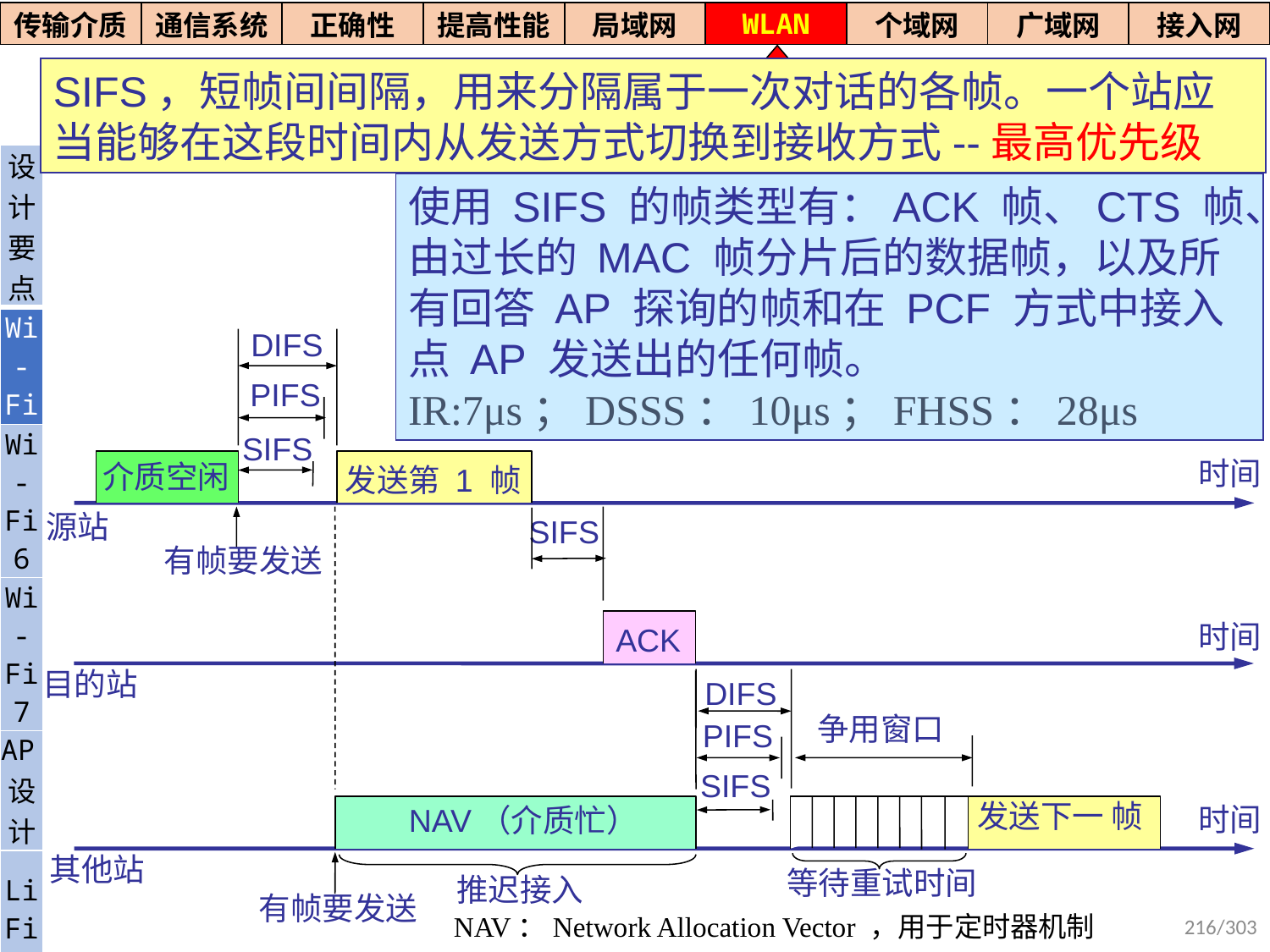

| 传输介质 | 通信系统 | 正确性 | 提高性能 | 局域网 | WLAN | 个域网 | 广域网 | 接入网 |
| --- | --- | --- | --- | --- | --- | --- | --- | --- |

# 帧间间隔

SIFS，短帧间间隔，用来分隔属于一次对话的各帧。一个站应当能够在这段时间内从发送方式切换到接收方式--最高优先级
三种帧间间隔

| 设计要点 |
| --- |
| Wi- Fi |
| Wi-Fi6 |
| Wi-Fi7 |
| AP设计 |
| Li Fi |
使用 SIFS 的帧类型有：ACK 帧、CTS 帧、由过长的 MAC 帧分片后的数据帧，以及所有回答 AP 探询的帧和在 PCF 方式中接入点 AP 发送出的任何帧。
IR:7μs；DSSS：10μs；FHSS：28μs
DIFS

PIFS

SIFS
时间
介质空闲

发送第 1 帧

源站

SIFS

有帧要发送

时间

ACK
目的站

DIFS

争用窗口
PIFS

SIFS

发送下一 帧
时间
NAV（介质忙）

 其他站

等待重试时间
推迟接入
有帧要发送
216/303
NAV：Network Allocation Vector ，用于定时器机制